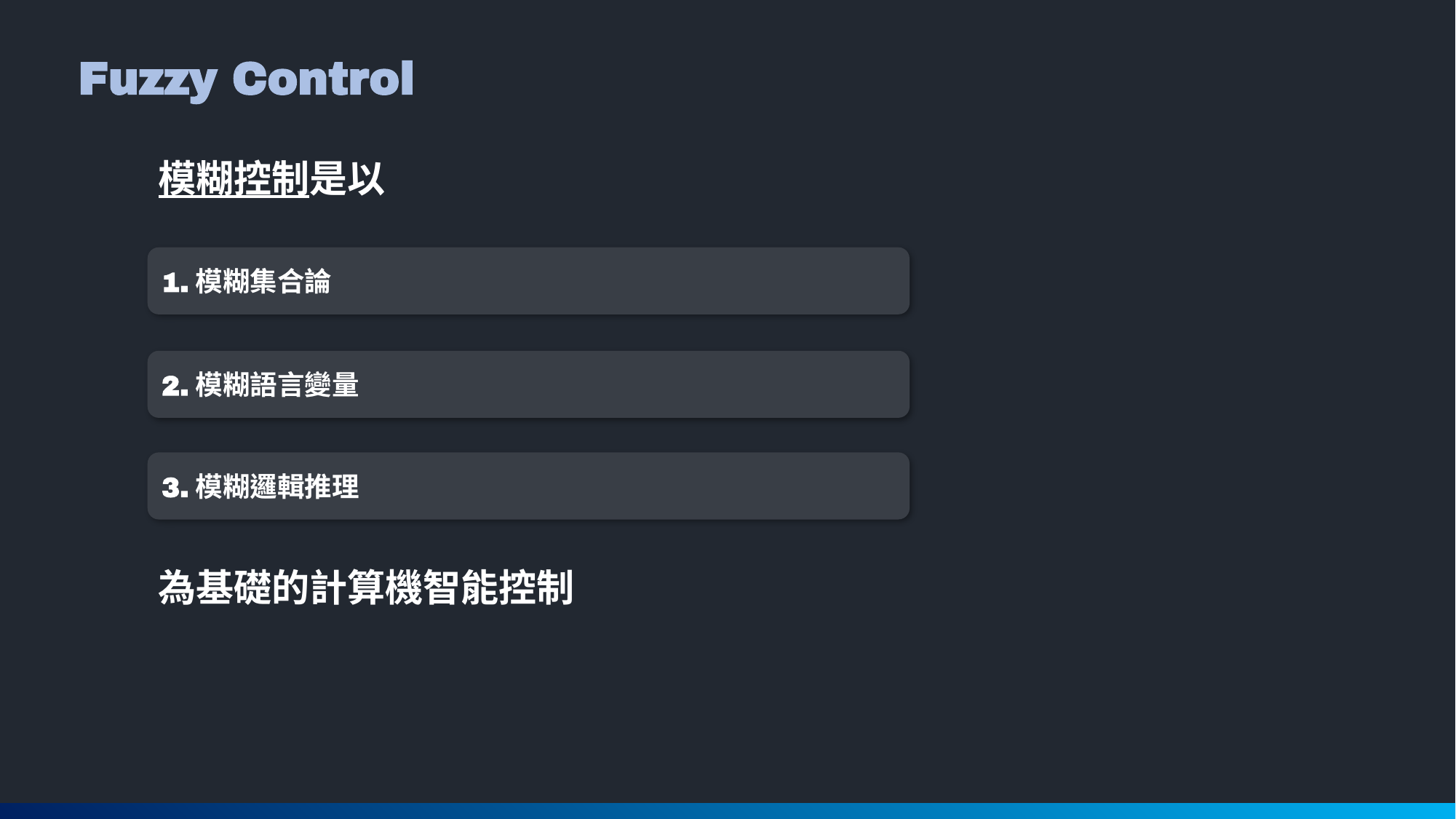

Fuzzy Control
模糊控制是以

為基礎的計算機智能控制
1.模糊集合論
2.模糊語言變量
3.模糊邏輯推理